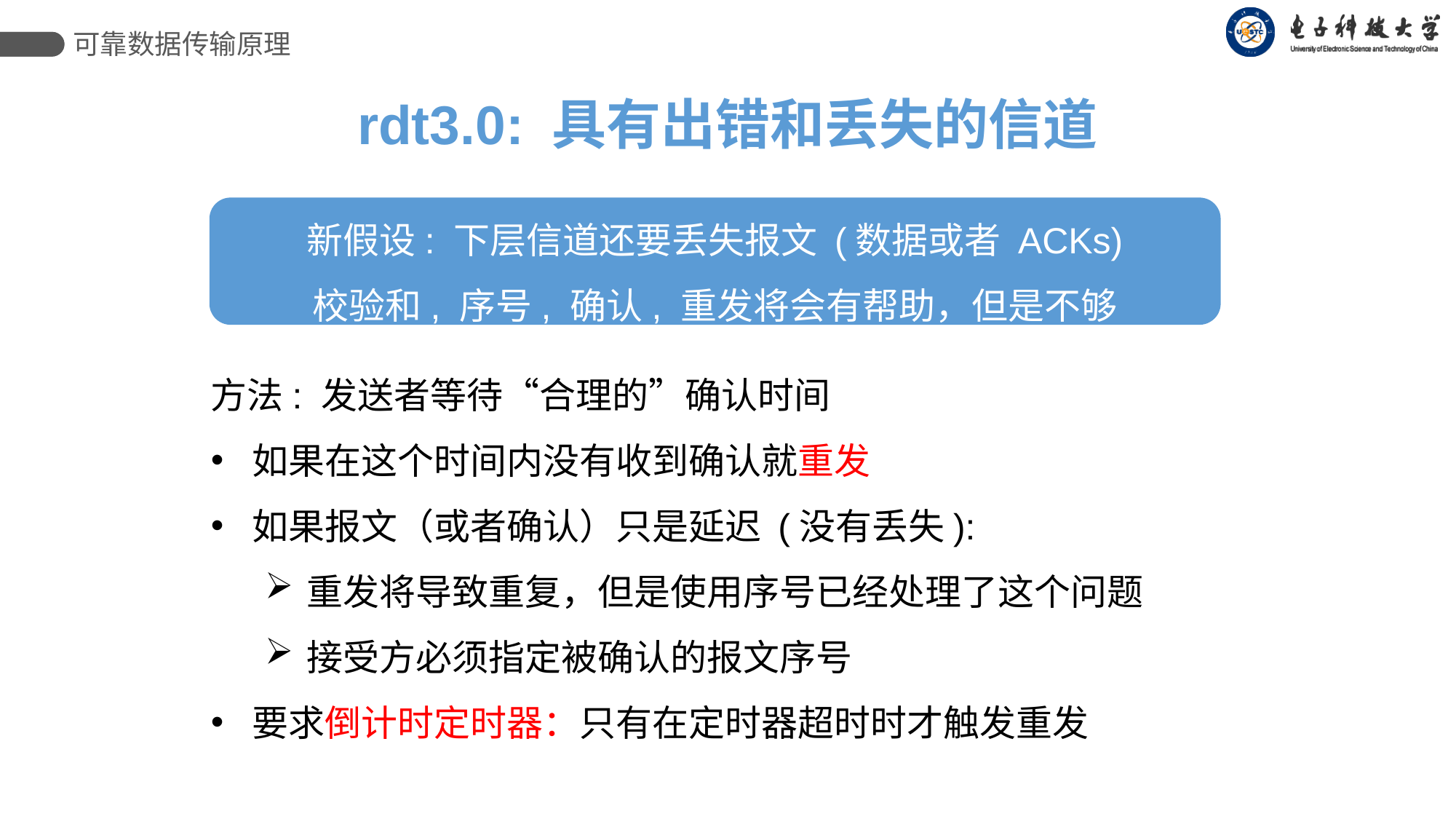

可靠数据传输原理

rdt3.0: 具有出错和丢失的信道
新假设: 下层信道还要丢失报文 (数据或者 ACKs)
校验和, 序号, 确认, 重发将会有帮助，但是不够
方法: 发送者等待“合理的”确认时间
如果在这个时间内没有收到确认就重发
如果报文（或者确认）只是延迟 (没有丢失):
重发将导致重复，但是使用序号已经处理了这个问题
接受方必须指定被确认的报文序号
要求倒计时定时器：只有在定时器超时时才触发重发